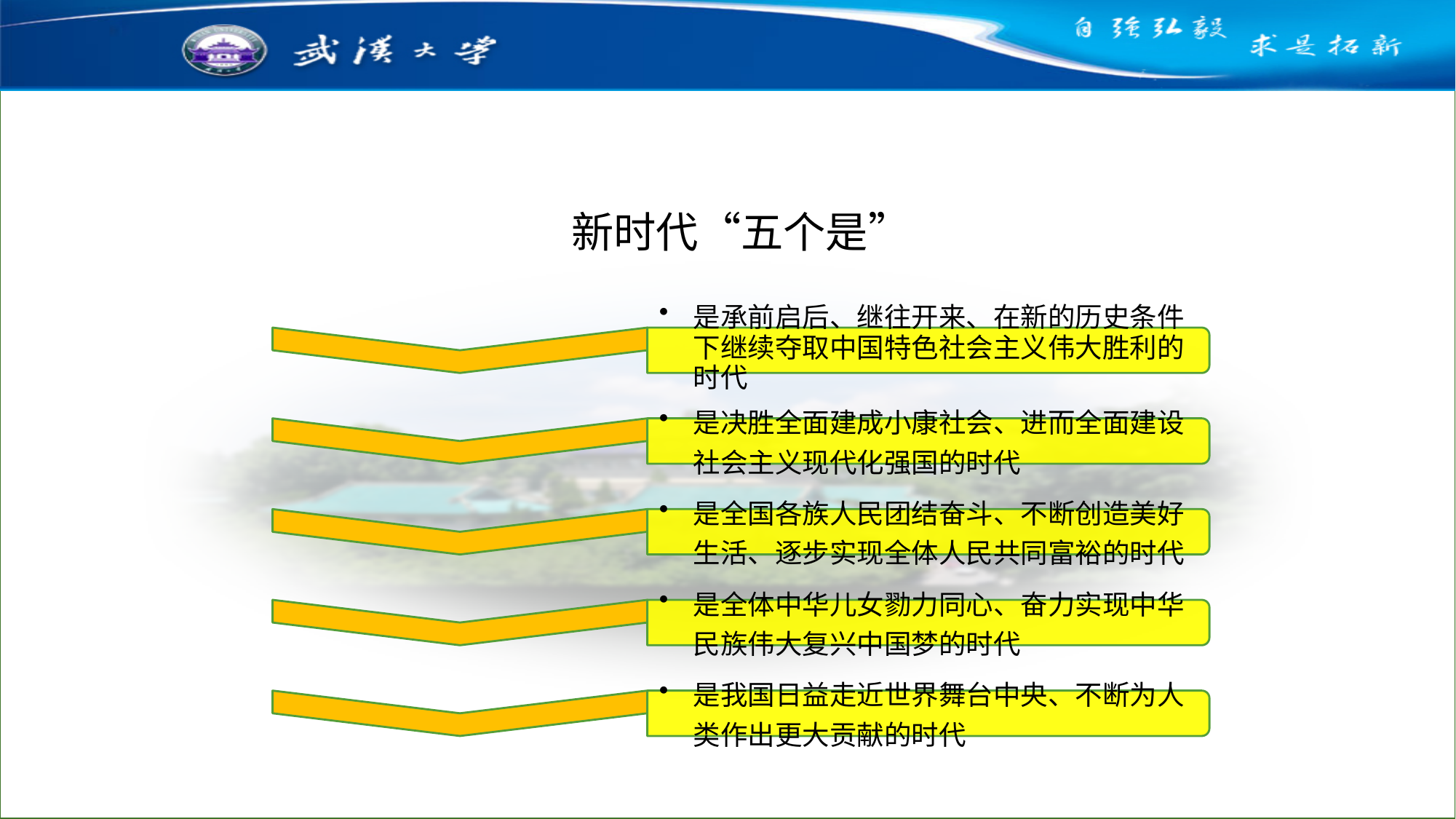

#

新时代“五个是”
是承前启后、继往开来、在新的历史条件下继续夺取中国特色社会主义伟大胜利的时代
是决胜全面建成小康社会、进而全面建设社会主义现代化强国的时代
是全国各族人民团结奋斗、不断创造美好生活、逐步实现全体人民共同富裕的时代
是全体中华儿女勠力同心、奋力实现中华民族伟大复兴中国梦的时代
是我国日益走近世界舞台中央、不断为人类作出更大贡献的时代